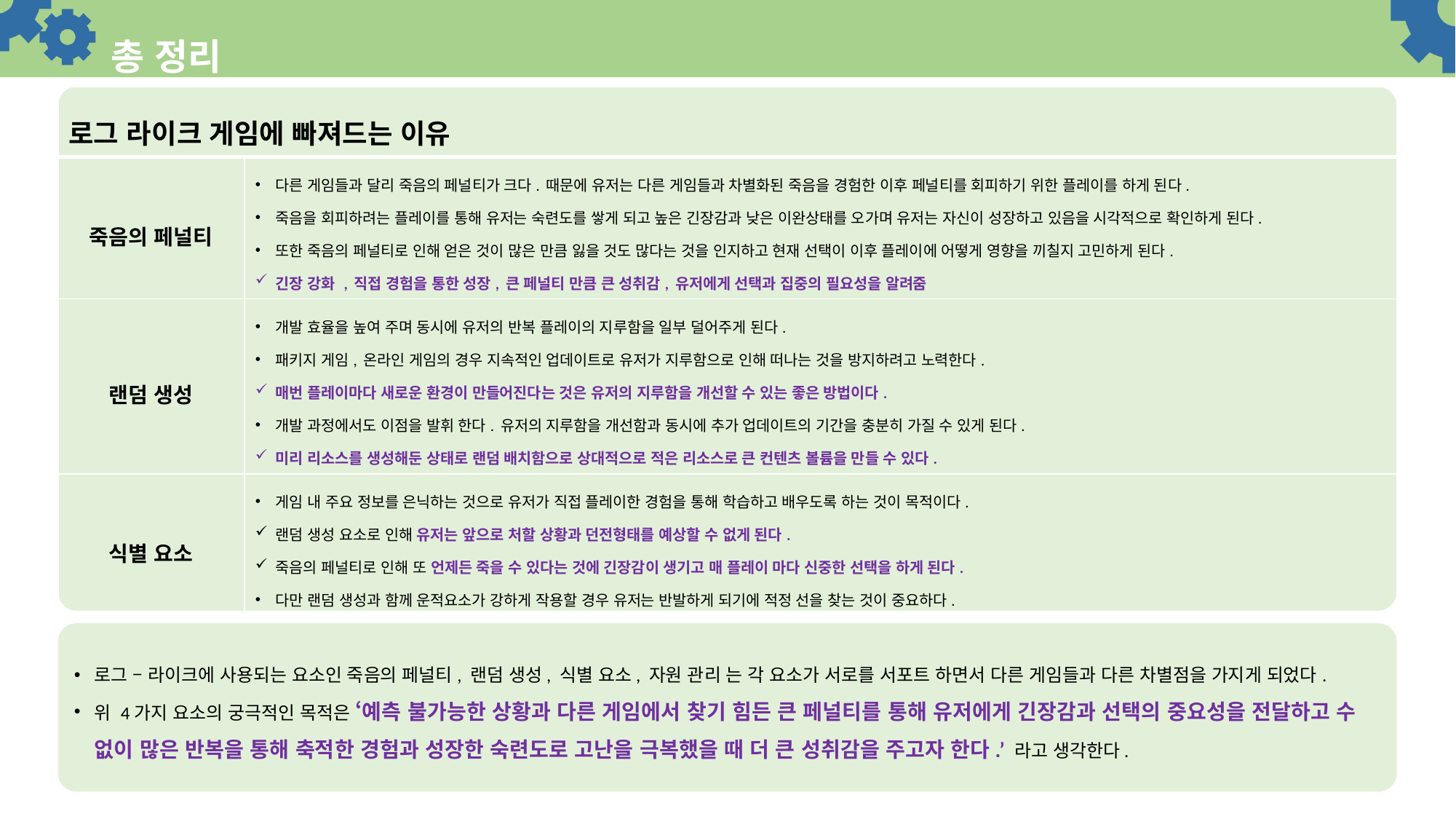

# 총 정리
| 로그 라이크 게임에 빠져드는 이유 |  |
| --- | --- |
| 죽음의 페널티 | 다른 게임들과 달리 죽음의 페널티가 크다. 때문에 유저는 다른 게임들과 차별화된 죽음을 경험한 이후 페널티를 회피하기 위한 플레이를 하게 된다. 죽음을 회피하려는 플레이를 통해 유저는 숙련도를 쌓게 되고 높은 긴장감과 낮은 이완상태를 오가며 유저는 자신이 성장하고 있음을 시각적으로 확인하게 된다. 또한 죽음의 페널티로 인해 얻은 것이 많은 만큼 잃을 것도 많다는 것을 인지하고 현재 선택이 이후 플레이에 어떻게 영향을 끼칠지 고민하게 된다. 긴장 강화 , 직접 경험을 통한 성장, 큰 페널티 만큼 큰 성취감, 유저에게 선택과 집중의 필요성을 알려줌 |
| 랜덤 생성 | 개발 효율을 높여 주며 동시에 유저의 반복 플레이의 지루함을 일부 덜어주게 된다. 패키지 게임, 온라인 게임의 경우 지속적인 업데이트로 유저가 지루함으로 인해 떠나는 것을 방지하려고 노력한다. 매번 플레이마다 새로운 환경이 만들어진다는 것은 유저의 지루함을 개선할 수 있는 좋은 방법이다. 개발 과정에서도 이점을 발휘 한다. 유저의 지루함을 개선함과 동시에 추가 업데이트의 기간을 충분히 가질 수 있게 된다. 미리 리소스를 생성해둔 상태로 랜덤 배치함으로 상대적으로 적은 리소스로 큰 컨텐츠 볼륨을 만들 수 있다. |
| 식별 요소 | 게임 내 주요 정보를 은닉하는 것으로 유저가 직접 플레이한 경험을 통해 학습하고 배우도록 하는 것이 목적이다. 랜덤 생성 요소로 인해 유저는 앞으로 처할 상황과 던전형태를 예상할 수 없게 된다. 죽음의 페널티로 인해 또 언제든 죽을 수 있다는 것에 긴장감이 생기고 매 플레이 마다 신중한 선택을 하게 된다. 다만 랜덤 생성과 함께 운적요소가 강하게 작용할 경우 유저는 반발하게 되기에 적정 선을 찾는 것이 중요하다. |
| 자원 관리 | 자원 관리요소로 전투를 진행해야 하는 동기가 부여된다. 위험을 무릅쓰고 몬스터와 전투해 자원을 획득하게 된다. 이때 던전 한곳에 머무는 것이 자연스럽게 불가능해 진다. 자원 관리 숙련도에 따라 이후 유저가 느끼는 게임의 난이도는 동일한 환경에서도 서로 달라진다. |

로그 – 라이크에 사용되는 요소인 죽음의 페널티, 랜덤 생성, 식별 요소, 자원 관리 는 각 요소가 서로를 서포트 하면서 다른 게임들과 다른 차별점을 가지게 되었다.
위 4가지 요소의 궁극적인 목적은 ‘예측 불가능한 상황과 다른 게임에서 찾기 힘든 큰 페널티를 통해 유저에게 긴장감과 선택의 중요성을 전달하고 수 없이 많은 반복을 통해 축적한 경험과 성장한 숙련도로 고난을 극복했을 때 더 큰 성취감을 주고자 한다.’ 라고 생각한다.